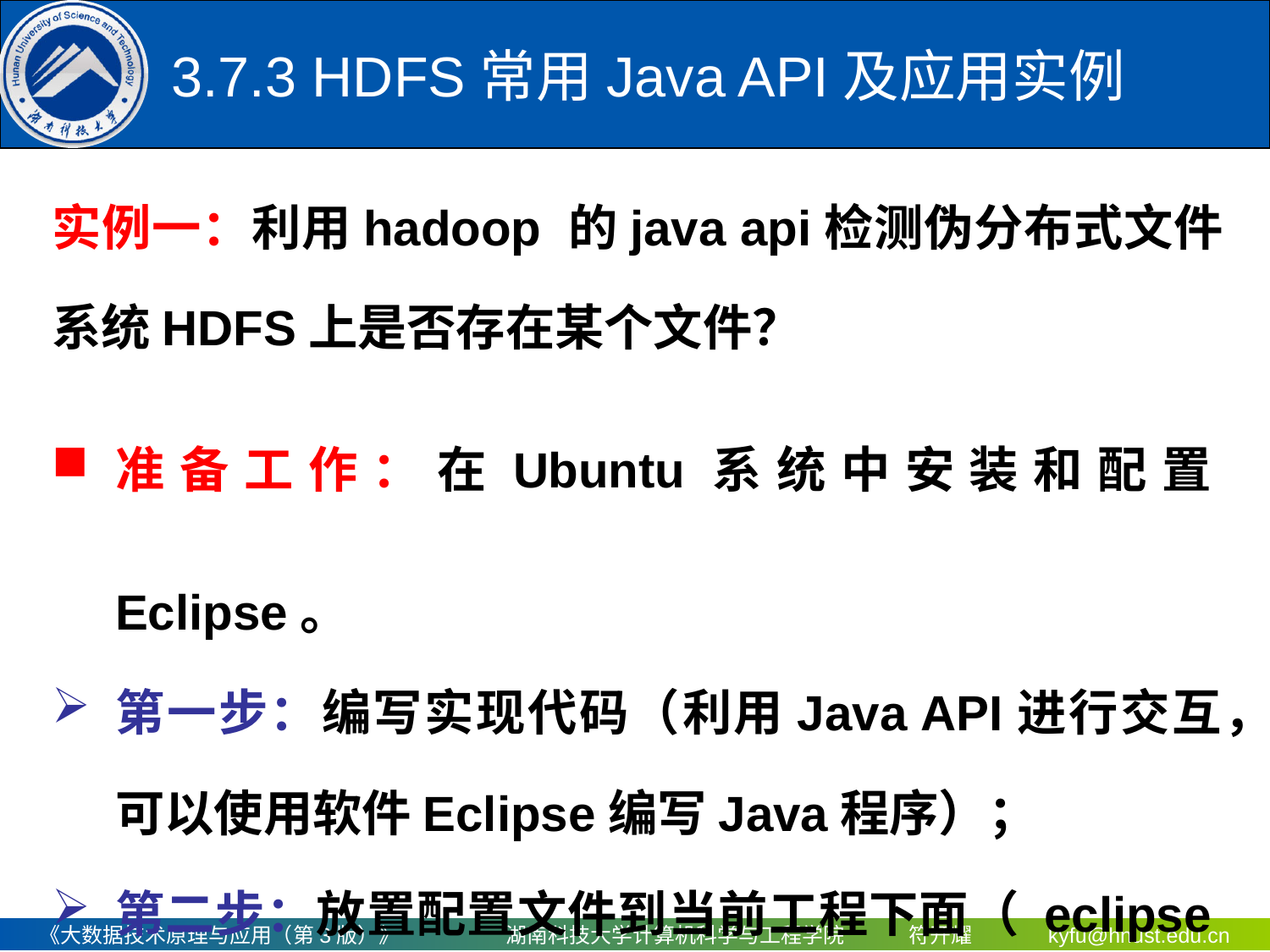

# 3.7.3 HDFS常用Java API及应用实例
实例一：利用hadoop 的java api检测伪分布式文件系统HDFS上是否存在某个文件？
准备工作：在Ubuntu系统中安装和配置Eclipse。
第一步：编写实现代码（利用Java API进行交互，可以使用软件Eclipse编写Java程序）；
第二步：放置配置文件到当前工程下面（ eclipse工作目录的bin文件夹下面）。